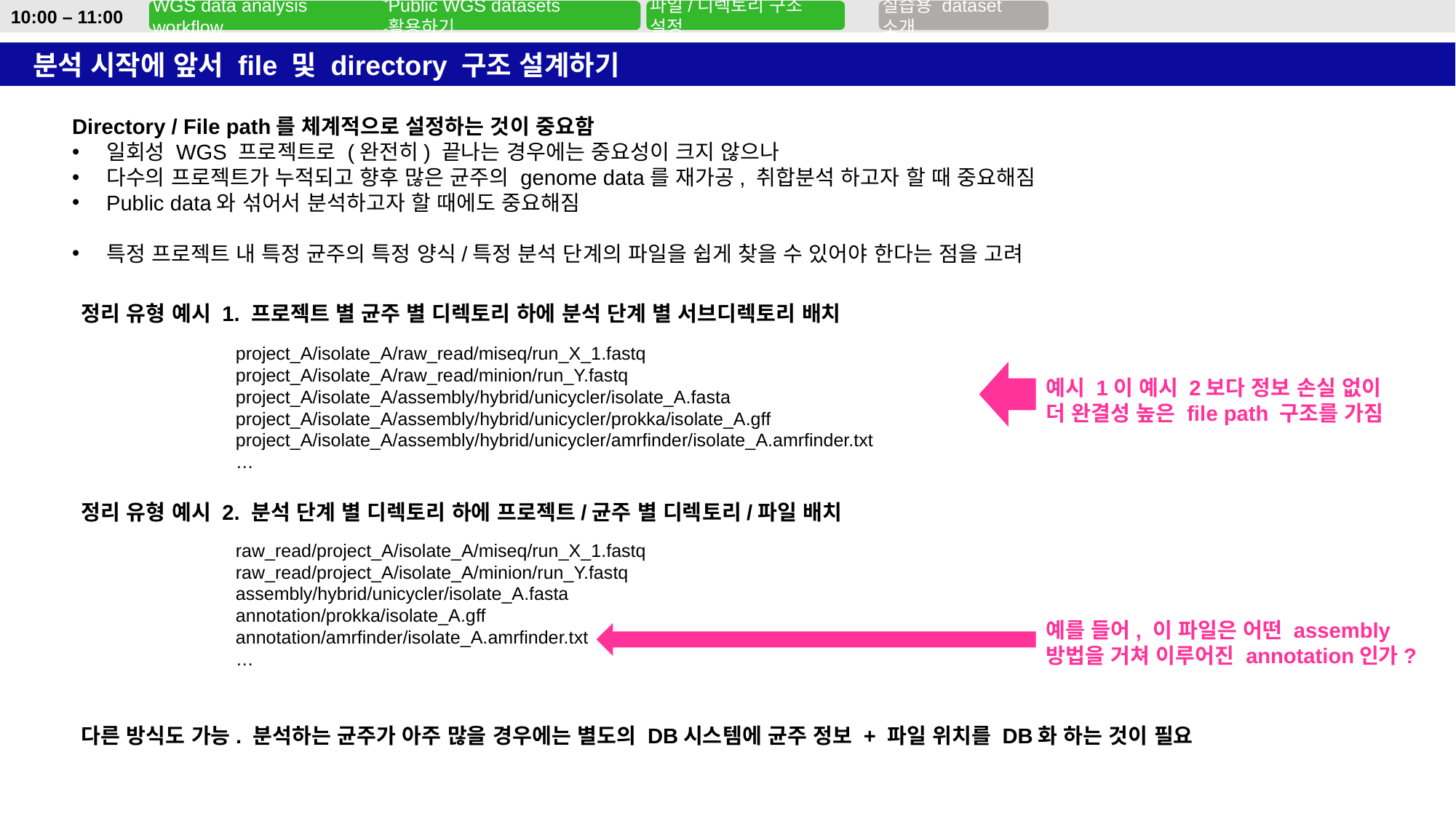

10:00 – 11:00
WGS data analysis workflow
Public WGS datasets 활용하기
파일/디렉토리 구조 설정
실습용 dataset 소개
분석 시작에 앞서 file 및 directory 구조 설계하기
Directory / File path를 체계적으로 설정하는 것이 중요함
일회성 WGS 프로젝트로 (완전히) 끝나는 경우에는 중요성이 크지 않으나
다수의 프로젝트가 누적되고 향후 많은 균주의 genome data를 재가공, 취합분석 하고자 할 때 중요해짐
Public data와 섞어서 분석하고자 할 때에도 중요해짐

특정 프로젝트 내 특정 균주의 특정 양식/특정 분석 단계의 파일을 쉽게 찾을 수 있어야 한다는 점을 고려
정리 유형 예시 1. 프로젝트 별 균주 별 디렉토리 하에 분석 단계 별 서브디렉토리 배치
project_A/isolate_A/raw_read/miseq/run_X_1.fastq
project_A/isolate_A/raw_read/minion/run_Y.fastq
project_A/isolate_A/assembly/hybrid/unicycler/isolate_A.fasta
project_A/isolate_A/assembly/hybrid/unicycler/prokka/isolate_A.gff
project_A/isolate_A/assembly/hybrid/unicycler/amrfinder/isolate_A.amrfinder.txt
…

예시 1이 예시 2보다 정보 손실 없이 더 완결성 높은 file path 구조를 가짐
정리 유형 예시 2. 분석 단계 별 디렉토리 하에 프로젝트/균주 별 디렉토리/파일 배치
raw_read/project_A/isolate_A/miseq/run_X_1.fastq
raw_read/project_A/isolate_A/minion/run_Y.fastq
assembly/hybrid/unicycler/isolate_A.fasta
annotation/prokka/isolate_A.gff
annotation/amrfinder/isolate_A.amrfinder.txt
…
예를 들어, 이 파일은 어떤 assembly 방법을 거쳐 이루어진 annotation인가?

다른 방식도 가능. 분석하는 균주가 아주 많을 경우에는 별도의 DB시스템에 균주 정보 + 파일 위치를 DB화 하는 것이 필요